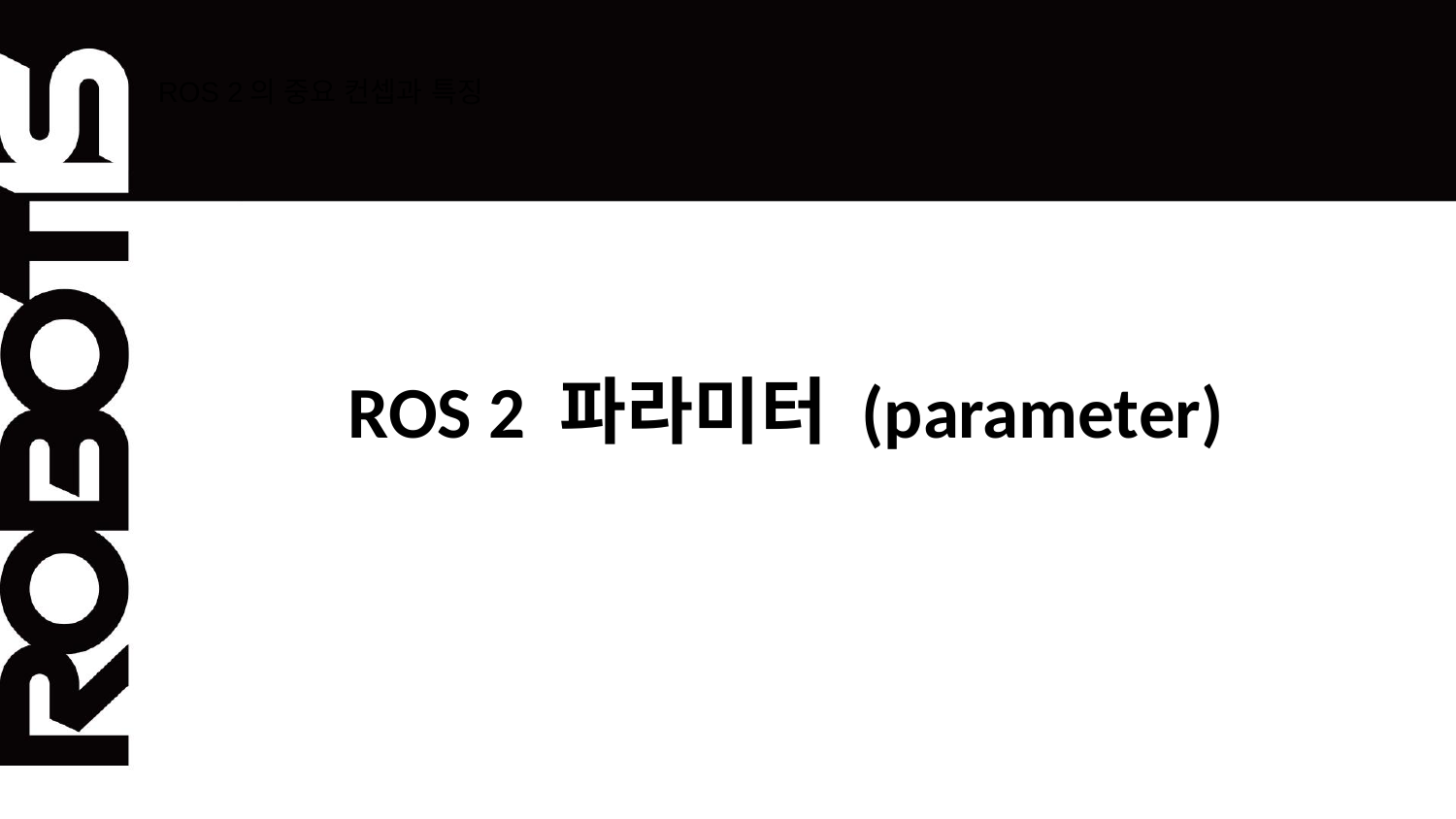

# ROS 2의 중요 컨셉과 특징
ROS 2 파라미터 (parameter)